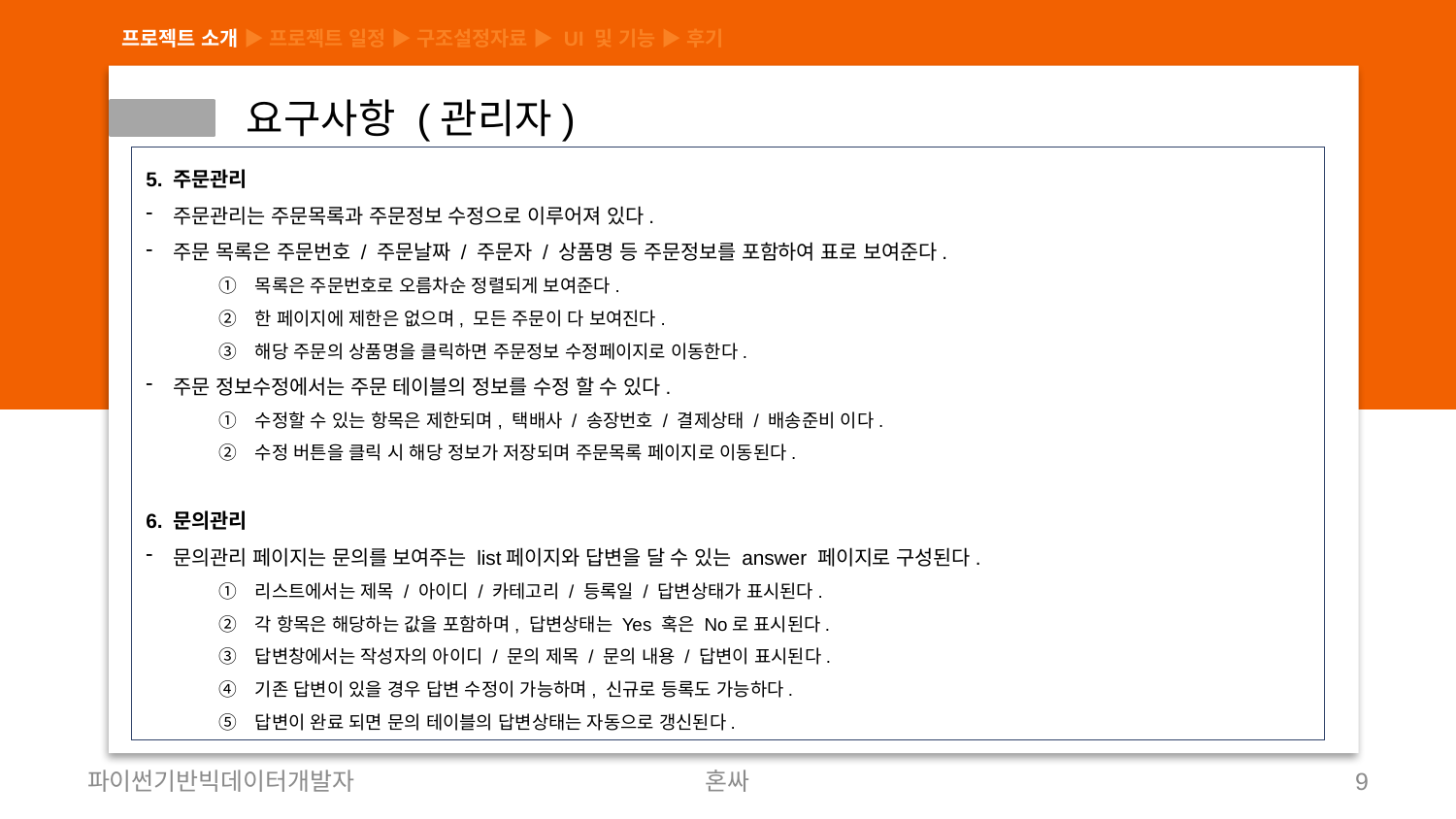

프로젝트 소개 ▶ 프로젝트 일정 ▶ 구조설정자료 ▶ UI 및 기능 ▶ 후기

 요구사항 (관리자)

5. 주문관리
주문관리는 주문목록과 주문정보 수정으로 이루어져 있다.
주문 목록은 주문번호 / 주문날짜 / 주문자 / 상품명 등 주문정보를 포함하여 표로 보여준다.
목록은 주문번호로 오름차순 정렬되게 보여준다.
한 페이지에 제한은 없으며, 모든 주문이 다 보여진다.
해당 주문의 상품명을 클릭하면 주문정보 수정페이지로 이동한다.
주문 정보수정에서는 주문 테이블의 정보를 수정 할 수 있다.
수정할 수 있는 항목은 제한되며, 택배사 / 송장번호 / 결제상태 / 배송준비 이다.
수정 버튼을 클릭 시 해당 정보가 저장되며 주문목록 페이지로 이동된다.

6. 문의관리
문의관리 페이지는 문의를 보여주는 list페이지와 답변을 달 수 있는 answer 페이지로 구성된다.
리스트에서는 제목 / 아이디 / 카테고리 / 등록일 / 답변상태가 표시된다.
각 항목은 해당하는 값을 포함하며, 답변상태는 Yes 혹은 No로 표시된다.
답변창에서는 작성자의 아이디 / 문의 제목 / 문의 내용 / 답변이 표시된다.
기존 답변이 있을 경우 답변 수정이 가능하며, 신규로 등록도 가능하다.
답변이 완료 되면 문의 테이블의 답변상태는 자동으로 갱신된다.
파이썬기반빅데이터개발자
혼싸
9